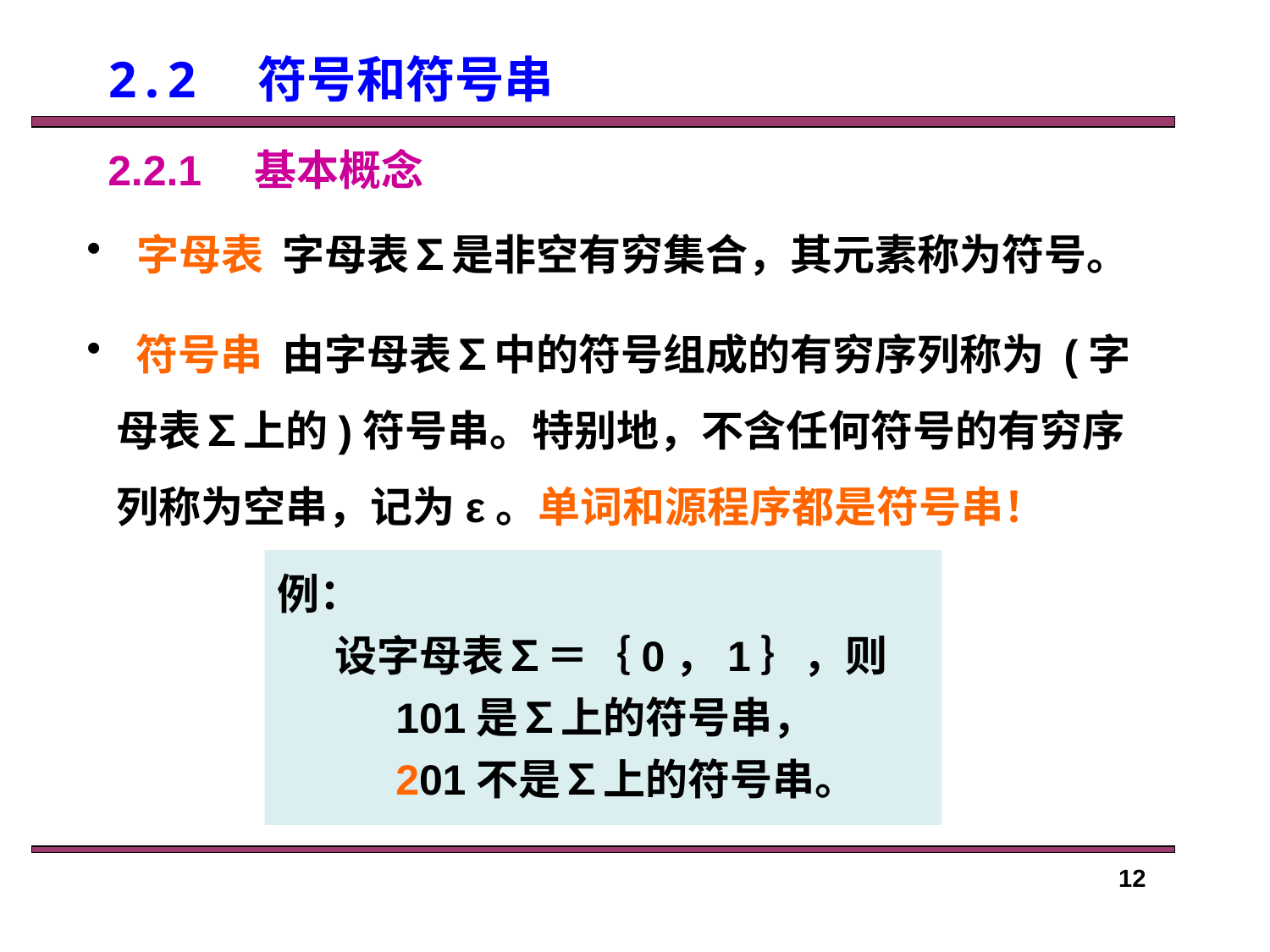

# 2.2　符号和符号串
2.2.1　基本概念
 字母表  字母表∑是非空有穷集合，其元素称为符号。
 符号串  由字母表∑中的符号组成的有穷序列称为 (字母表∑上的)符号串。特别地，不含任何符号的有穷序列称为空串，记为ε。单词和源程序都是符号串！

例：
     设字母表∑＝｛0，1｝，则
          101是∑上的符号串，
          201不是∑上的符号串。
12